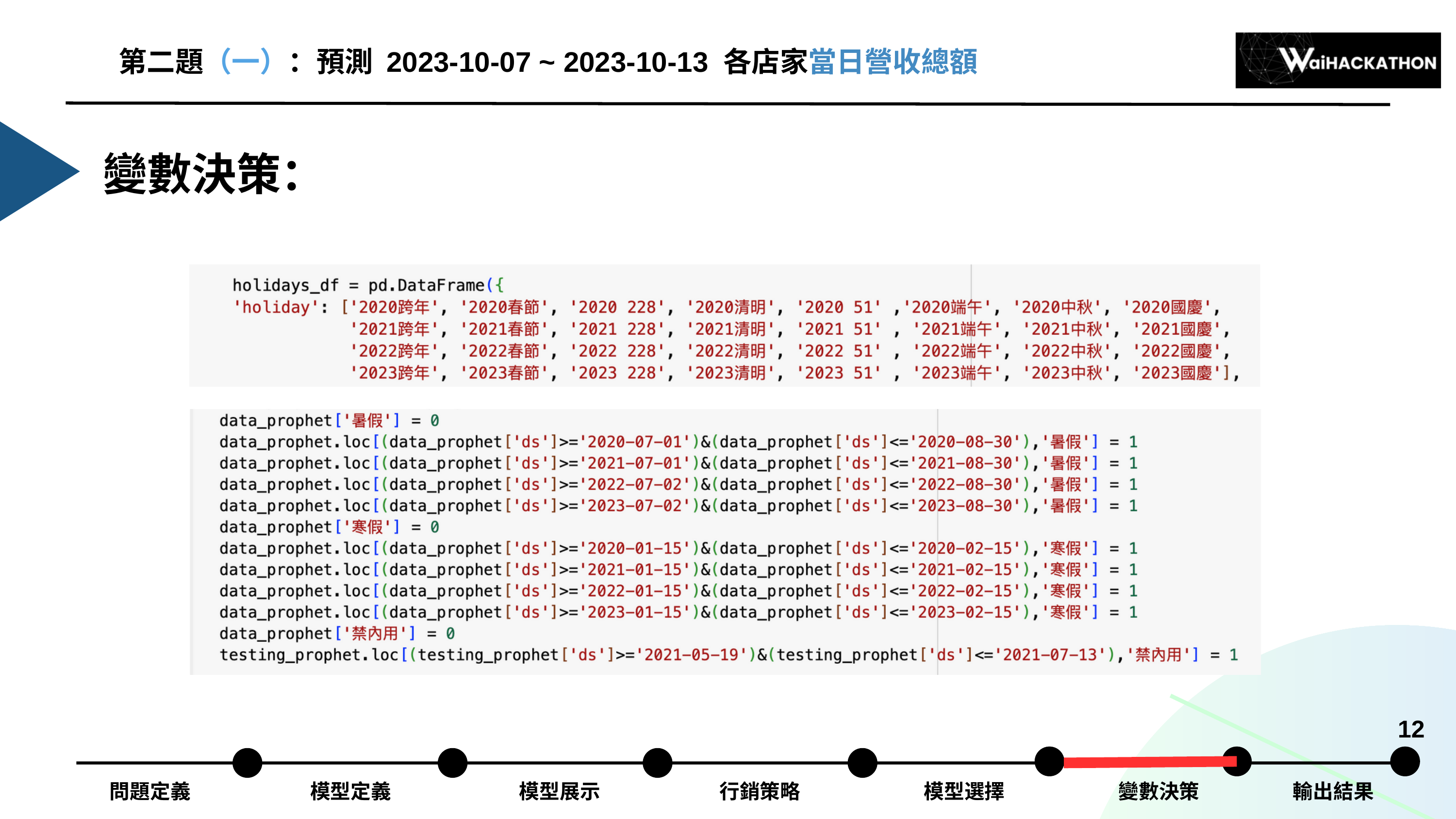

第二題（一）：預測 2023-10-07 ~ 2023-10-13 各店家當日營收總額

變數決策：

12

問題定義
模型定義
模型展示
行銷策略
模型選擇
變數決策
輸出結果